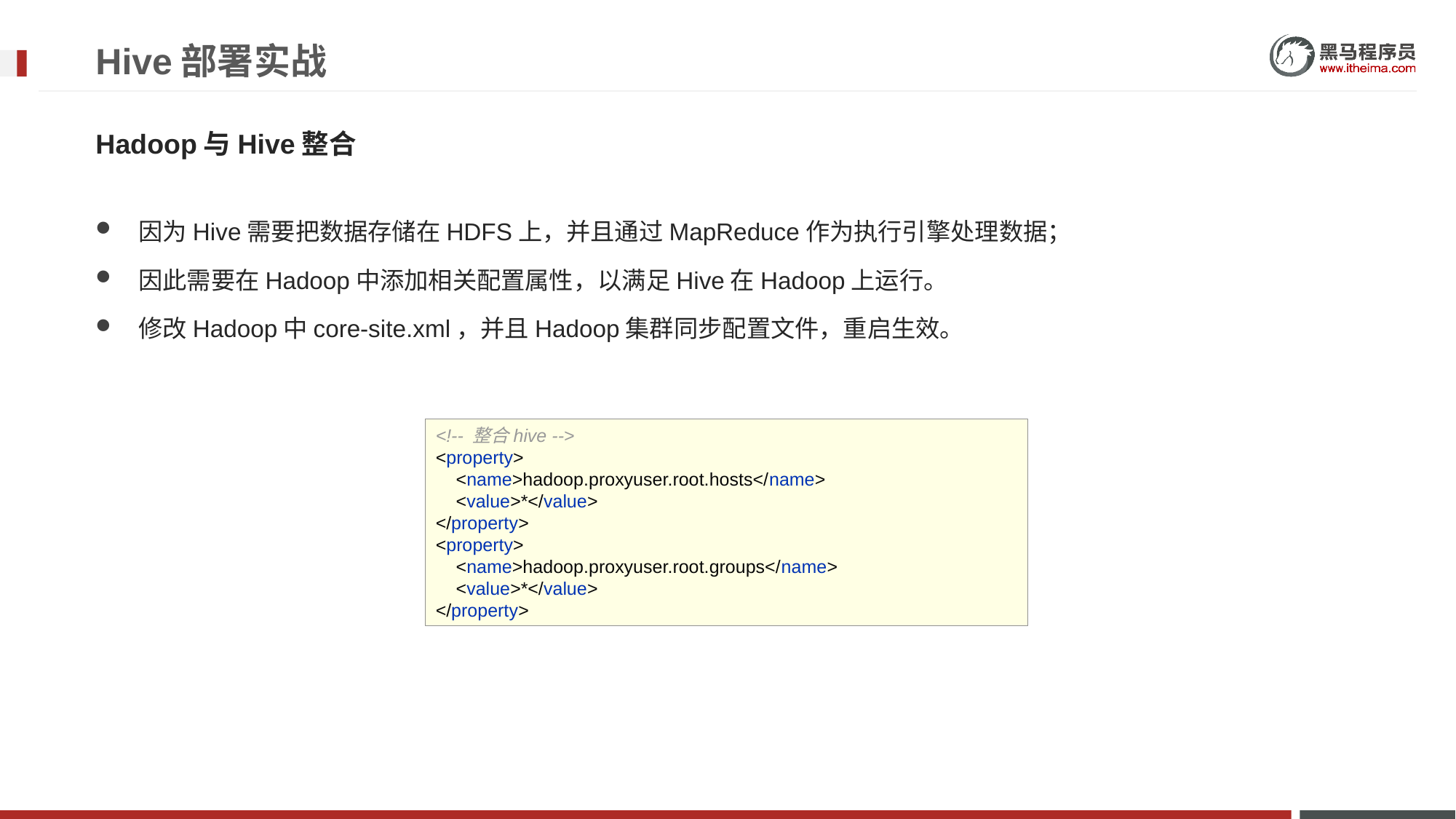

# Hive部署实战
Hadoop与Hive整合
因为Hive需要把数据存储在HDFS上，并且通过MapReduce作为执行引擎处理数据；
因此需要在Hadoop中添加相关配置属性，以满足Hive在Hadoop上运行。
修改Hadoop中core-site.xml，并且Hadoop集群同步配置文件，重启生效。
<!-- 整合hive -->
<property>
    <name>hadoop.proxyuser.root.hosts</name>
    <value>*</value>
</property>
<property>
    <name>hadoop.proxyuser.root.groups</name>
    <value>*</value>
</property>